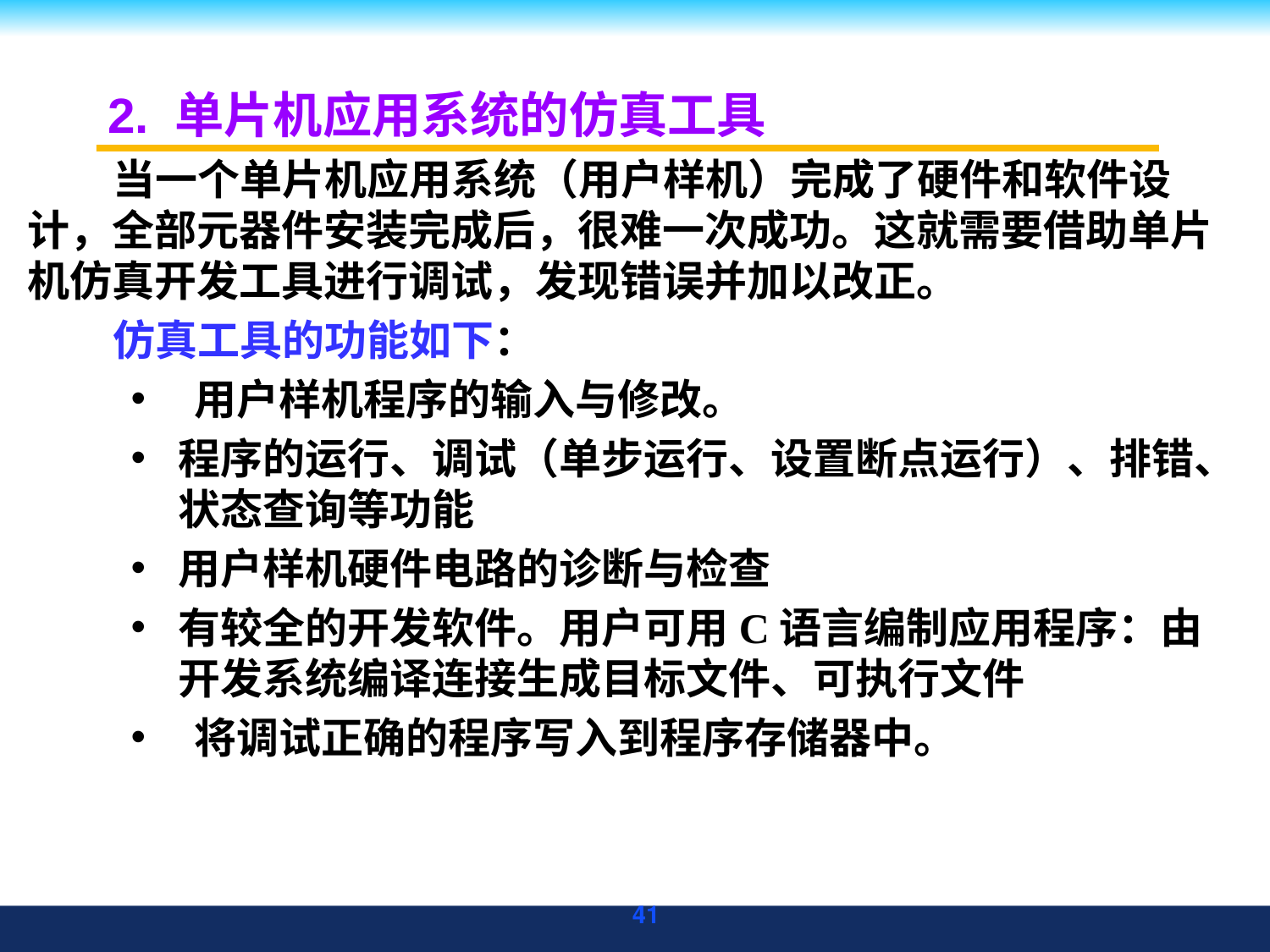

# 2. 单片机应用系统的仿真工具
当一个单片机应用系统（用户样机）完成了硬件和软件设计，全部元器件安装完成后，很难一次成功。这就需要借助单片机仿真开发工具进行调试，发现错误并加以改正。
仿真工具的功能如下：
用户样机程序的输入与修改。
程序的运行、调试（单步运行、设置断点运行）、排错、状态查询等功能
用户样机硬件电路的诊断与检查
有较全的开发软件。用户可用C语言编制应用程序：由开发系统编译连接生成目标文件、可执行文件
将调试正确的程序写入到程序存储器中。

41